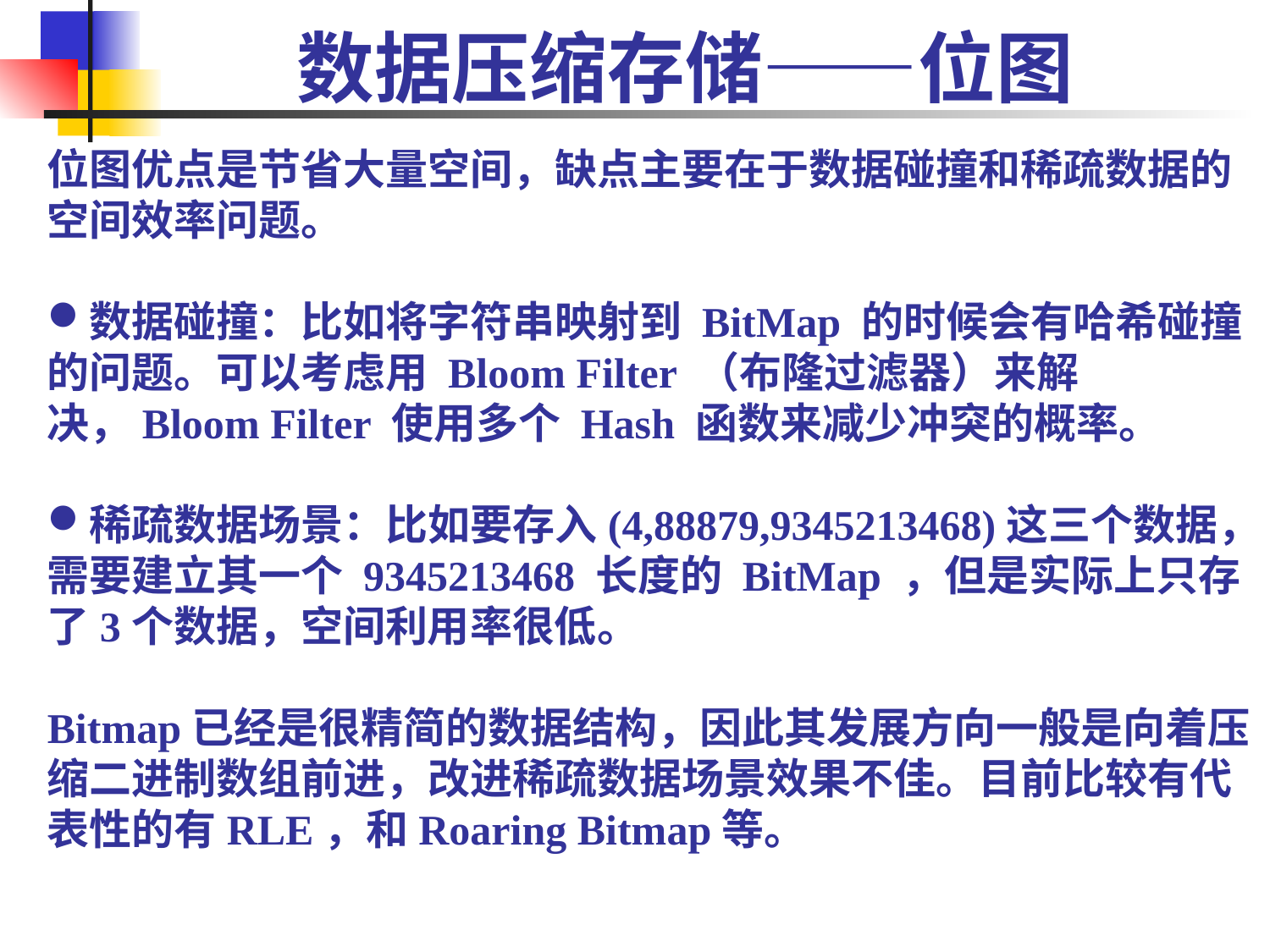

# 数据压缩存储——位图
位图优点是节省大量空间，缺点主要在于数据碰撞和稀疏数据的空间效率问题。

数据碰撞：比如将字符串映射到 BitMap 的时候会有哈希碰撞的问题。可以考虑用 Bloom Filter （布隆过滤器）来解决，Bloom Filter 使用多个 Hash 函数来减少冲突的概率。

稀疏数据场景：比如要存入(4,88879,9345213468)这三个数据，需要建立其一个 9345213468 长度的 BitMap ，但是实际上只存了3个数据，空间利用率很低。

Bitmap已经是很精简的数据结构，因此其发展方向一般是向着压缩二进制数组前进，改进稀疏数据场景效果不佳。目前比较有代表性的有RLE，和Roaring Bitmap等。